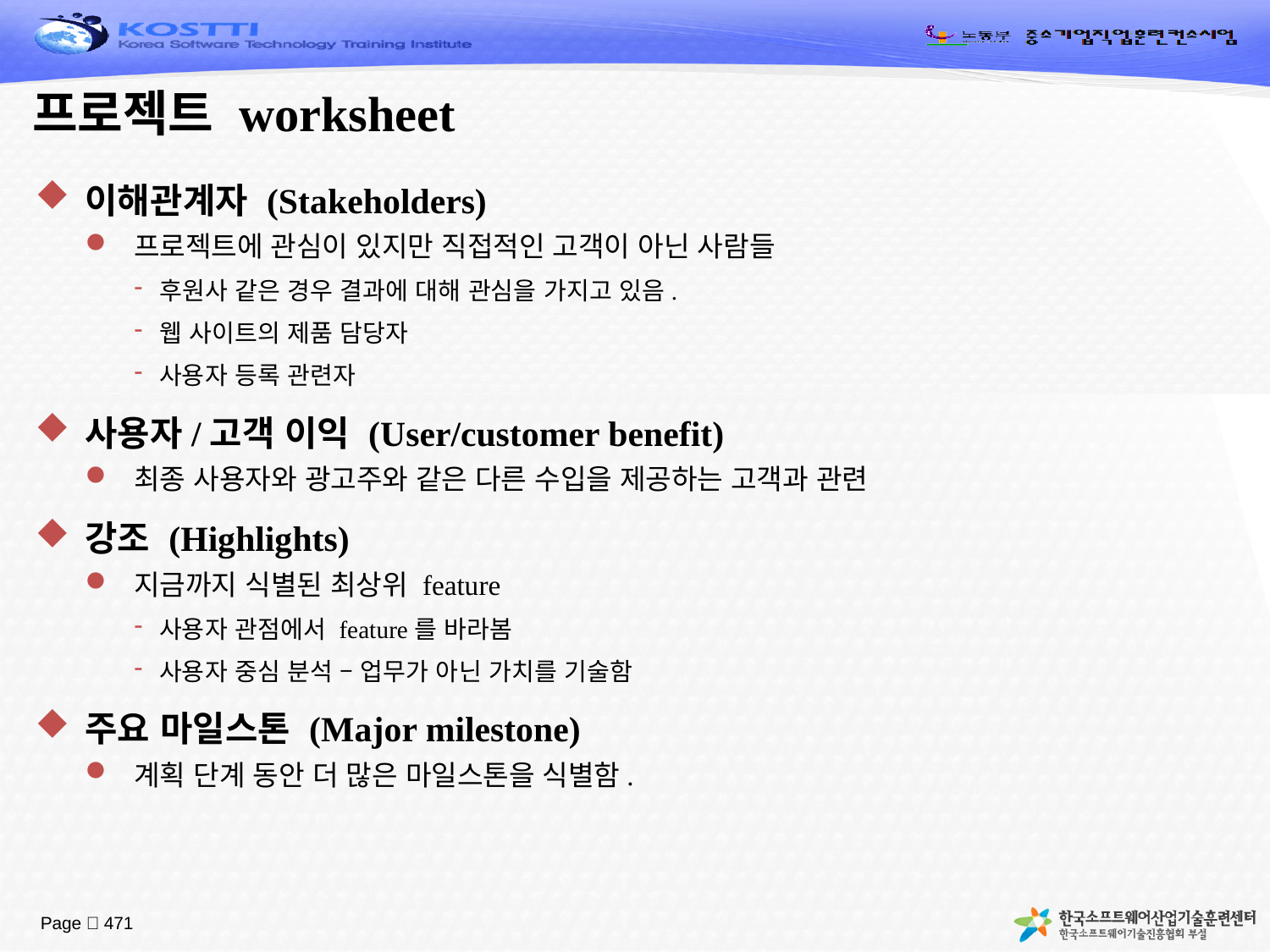

# 프로젝트 worksheet
이해관계자 (Stakeholders)
프로젝트에 관심이 있지만 직접적인 고객이 아닌 사람들
후원사 같은 경우 결과에 대해 관심을 가지고 있음.
웹 사이트의 제품 담당자
사용자 등록 관련자
사용자/고객 이익 (User/customer benefit)
최종 사용자와 광고주와 같은 다른 수입을 제공하는 고객과 관련
강조 (Highlights)
지금까지 식별된 최상위 feature
사용자 관점에서 feature를 바라봄
사용자 중심 분석 – 업무가 아닌 가치를 기술함
주요 마일스톤 (Major milestone)
계획 단계 동안 더 많은 마일스톤을 식별함.